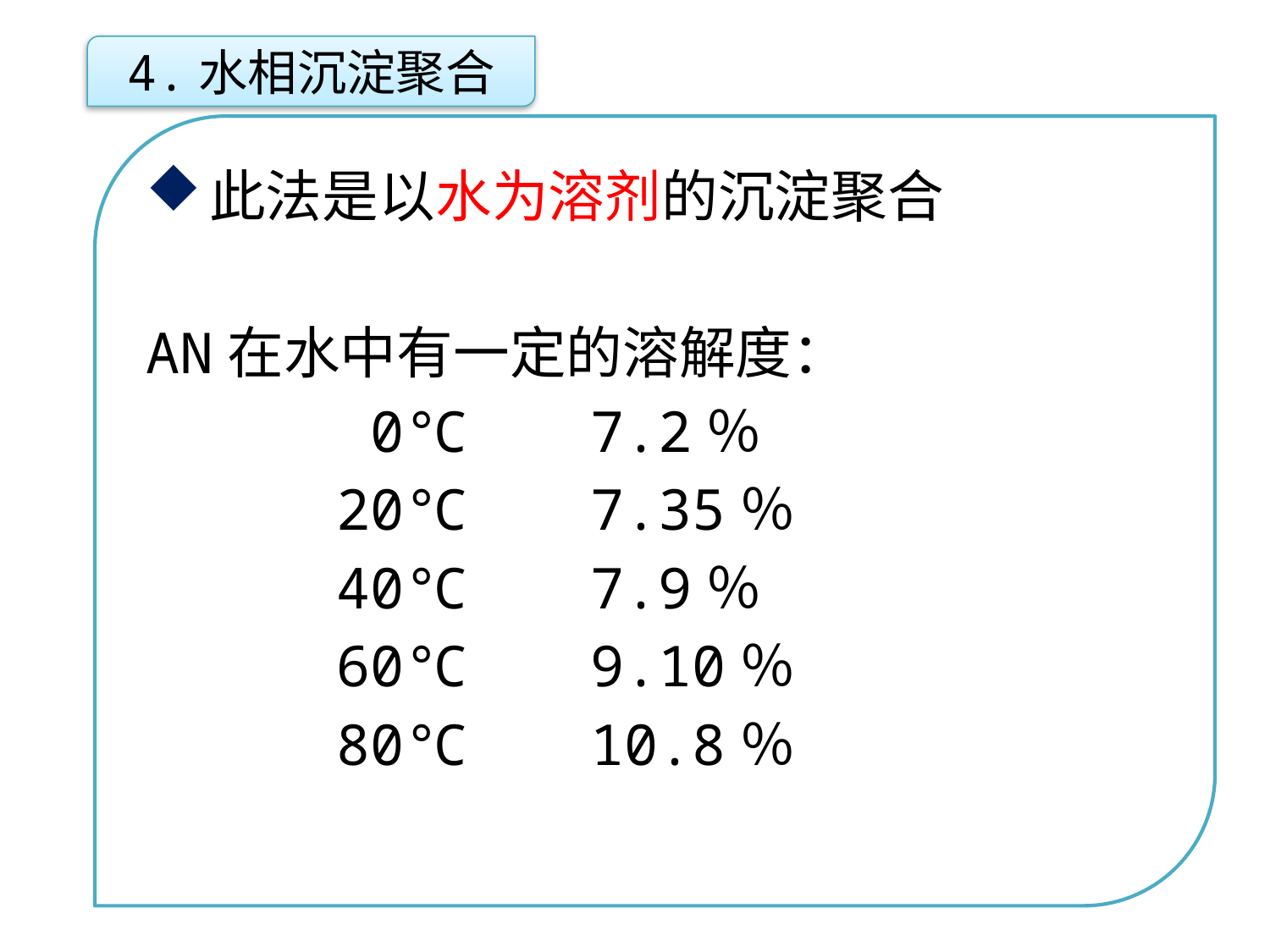

4.水相沉淀聚合
此法是以水为溶剂的沉淀聚合

AN在水中有一定的溶解度：
 0℃ 	7.2％
20℃ 	7.35％
40℃ 	7.9％
60℃ 	9.10％
80℃ 	10.8％
点击添加文本
点击添加文本
点击添加文本
点击添加文本